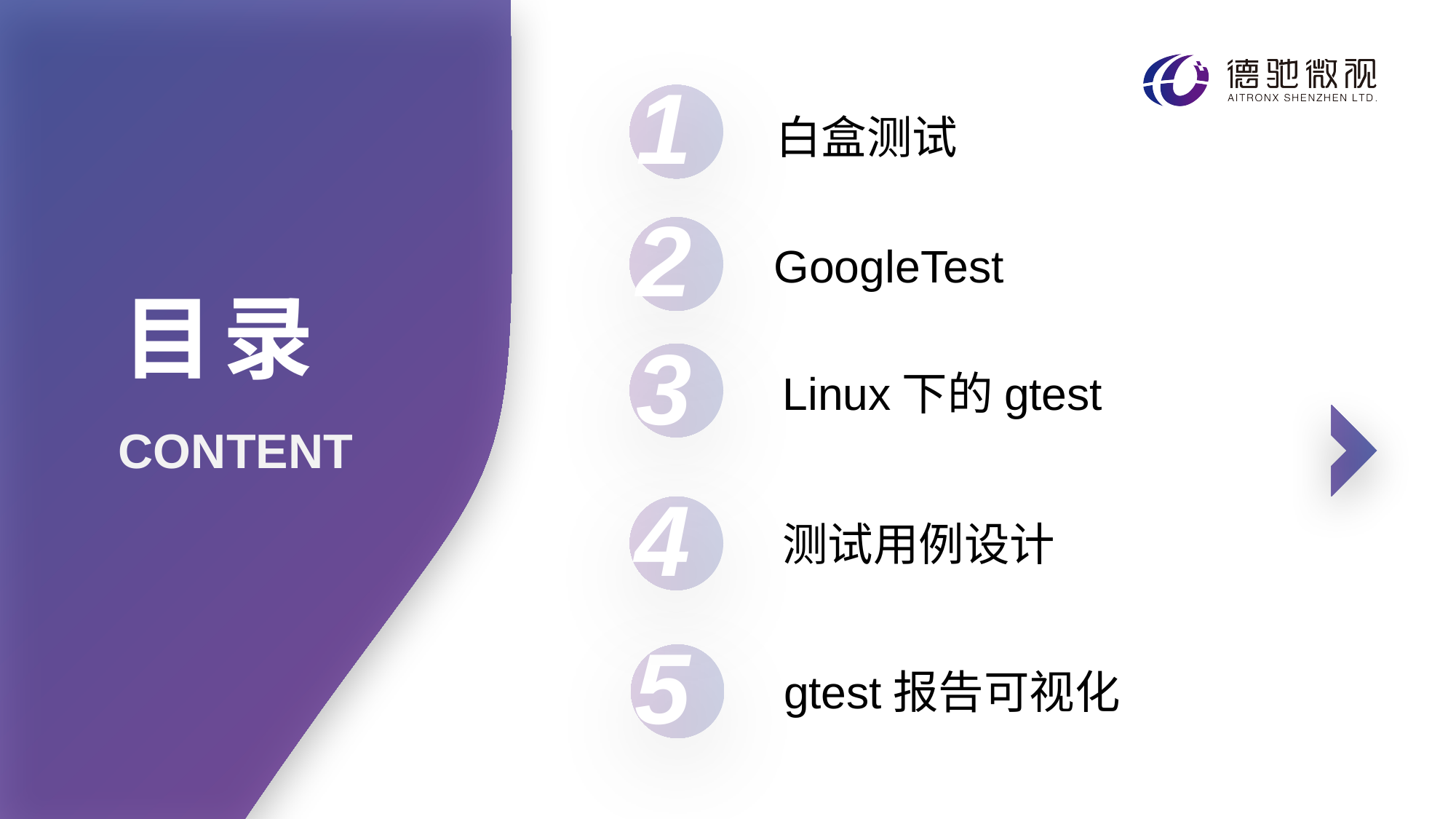

1

白盒测试
2

GoogleTest
目录
3

Linux下的gtest
CONTENT

4

测试用例设计
5

gtest报告可视化